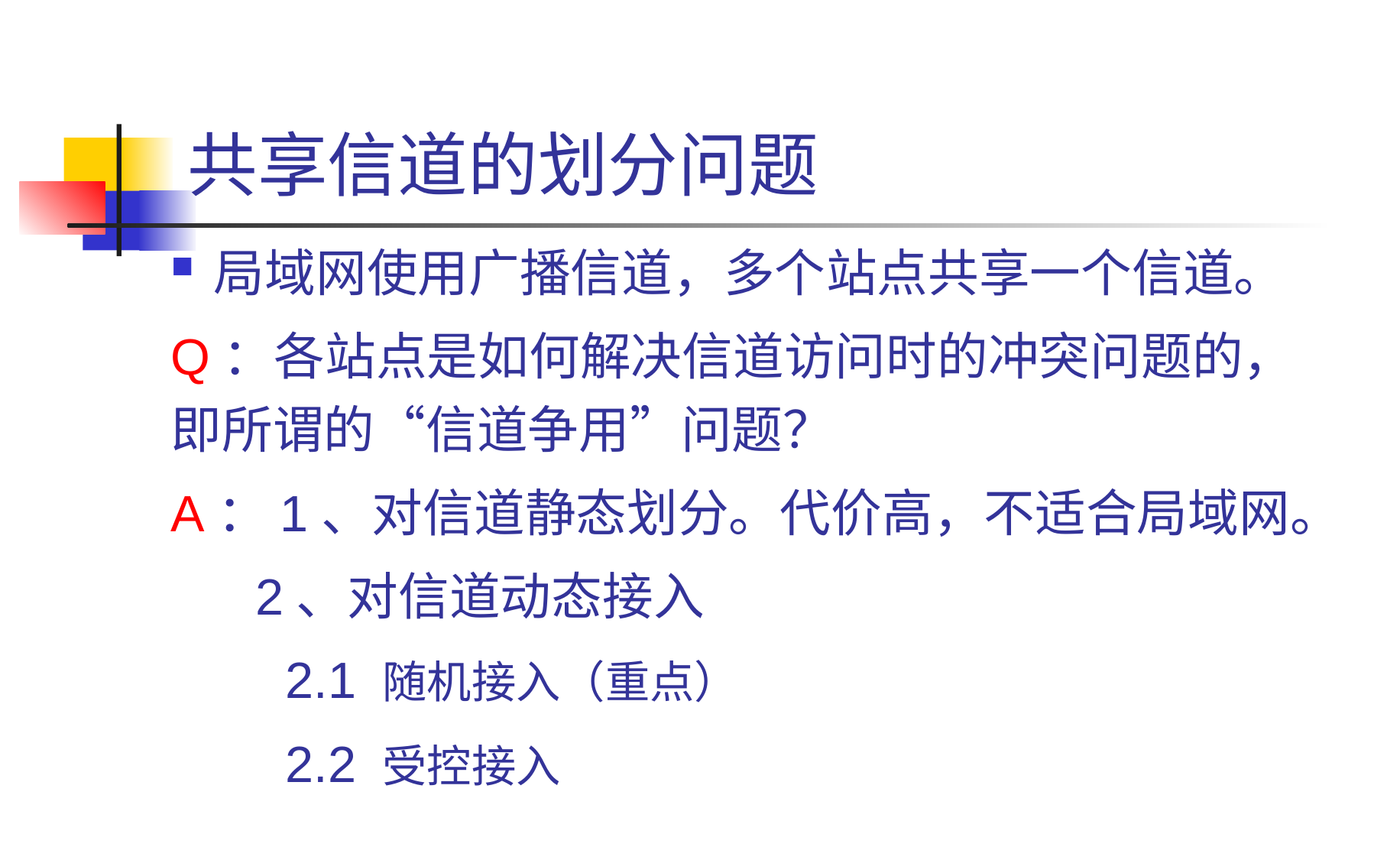

# 共享信道的划分问题
局域网使用广播信道，多个站点共享一个信道。
Q：各站点是如何解决信道访问时的冲突问题的，即所谓的“信道争用”问题？
A：1、对信道静态划分。代价高，不适合局域网。
      2、对信道动态接入
	2.1 随机接入（重点）
	2.2 受控接入